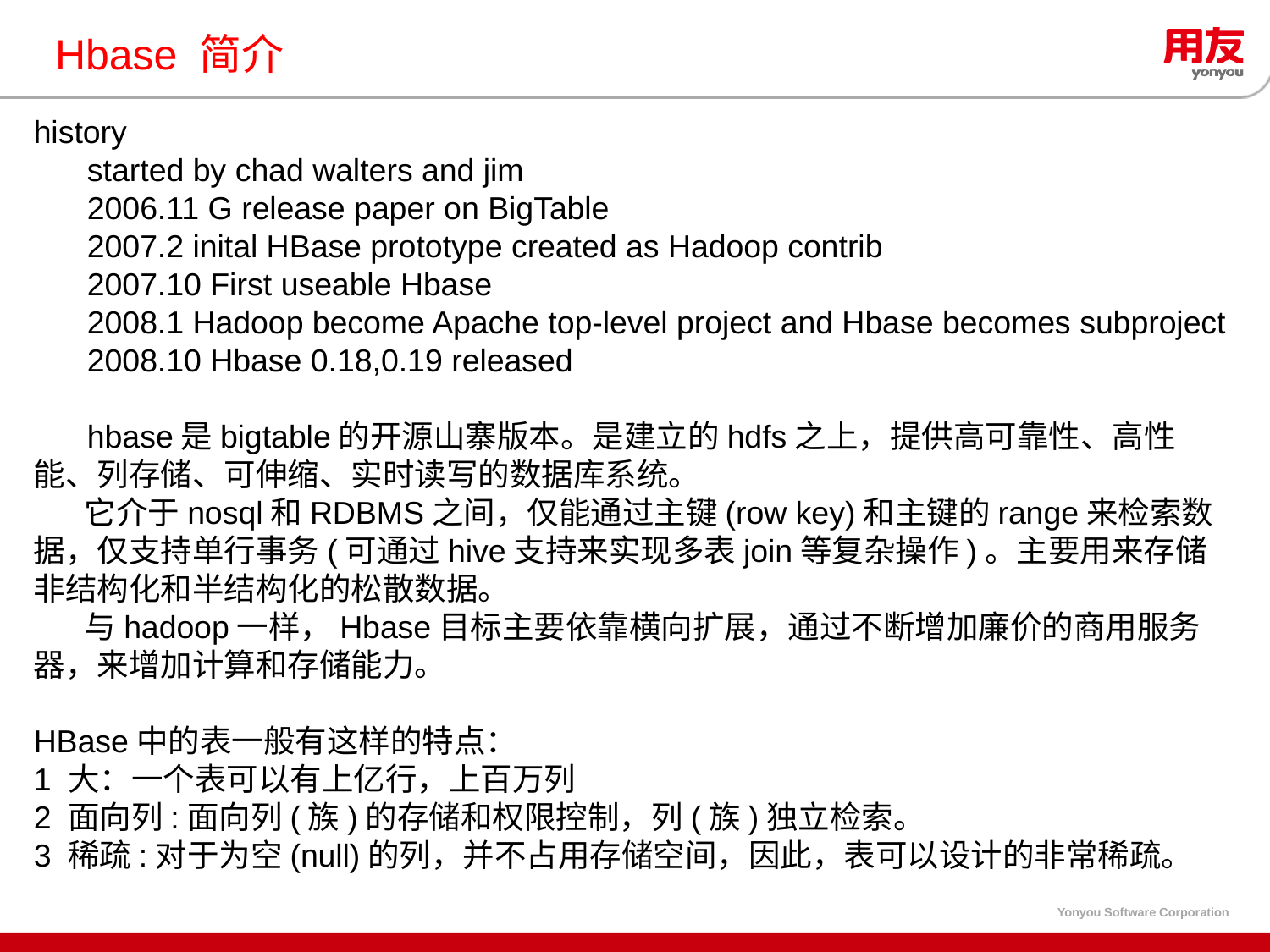

# Hbase 简介
history
      started by chad walters and jim
      2006.11 G release paper on BigTable
      2007.2 inital HBase prototype created as Hadoop contrib
      2007.10 First useable Hbase
      2008.1 Hadoop become Apache top-level project and Hbase becomes subproject
      2008.10 Hbase 0.18,0.19 released

      hbase是bigtable的开源山寨版本。是建立的hdfs之上，提供高可靠性、高性能、列存储、可伸缩、实时读写的数据库系统。
      它介于nosql和RDBMS之间，仅能通过主键(row key)和主键的range来检索数据，仅支持单行事务(可通过hive支持来实现多表join等复杂操作)。主要用来存储非结构化和半结构化的松散数据。
      与hadoop一样，Hbase目标主要依靠横向扩展，通过不断增加廉价的商用服务器，来增加计算和存储能力。

HBase中的表一般有这样的特点：
1 大：一个表可以有上亿行，上百万列
2 面向列:面向列(族)的存储和权限控制，列(族)独立检索。
3 稀疏:对于为空(null)的列，并不占用存储空间，因此，表可以设计的非常稀疏。